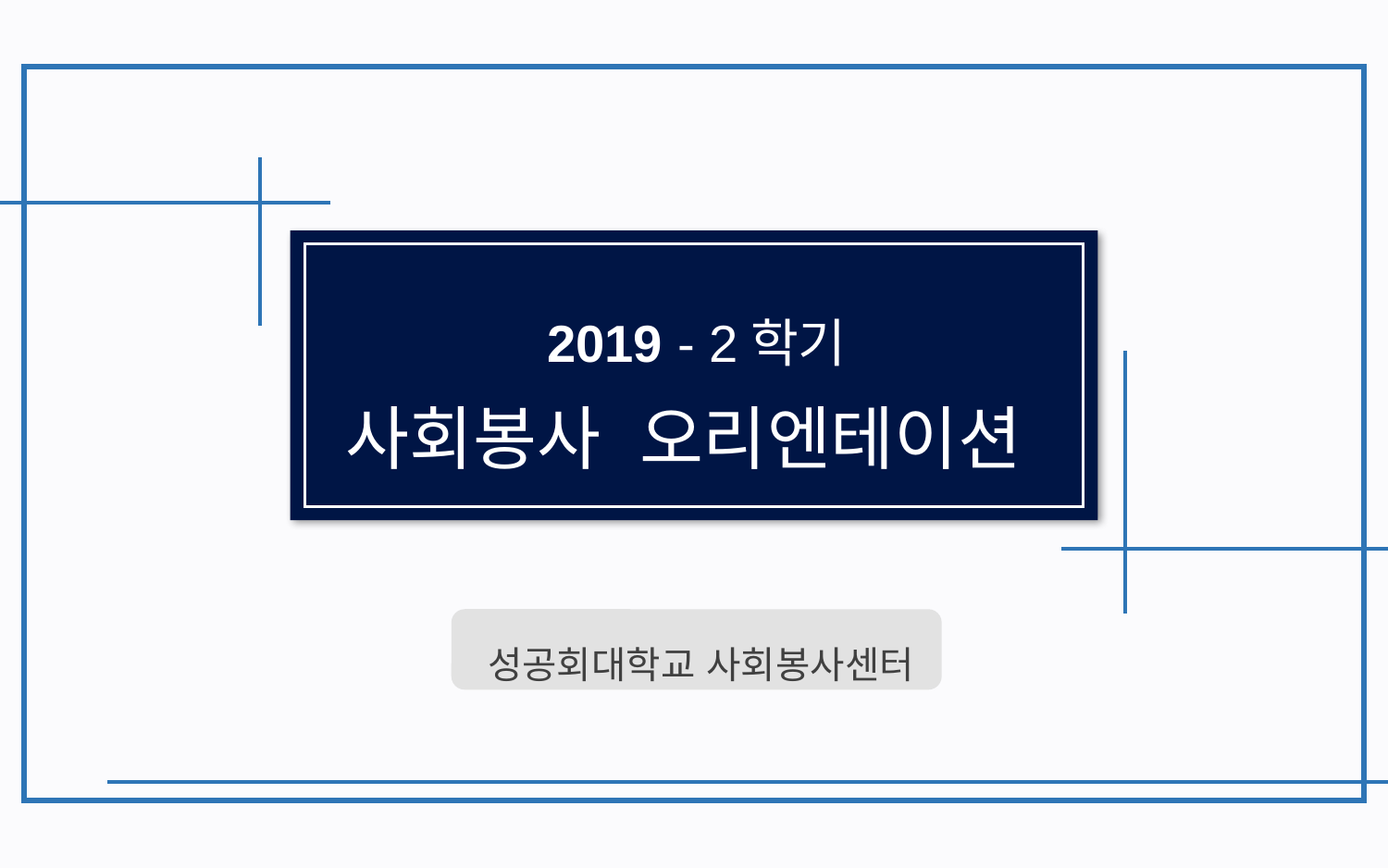

2019 - 2학기
사회봉사  오리엔테이션

성공회대학교 사회봉사센터